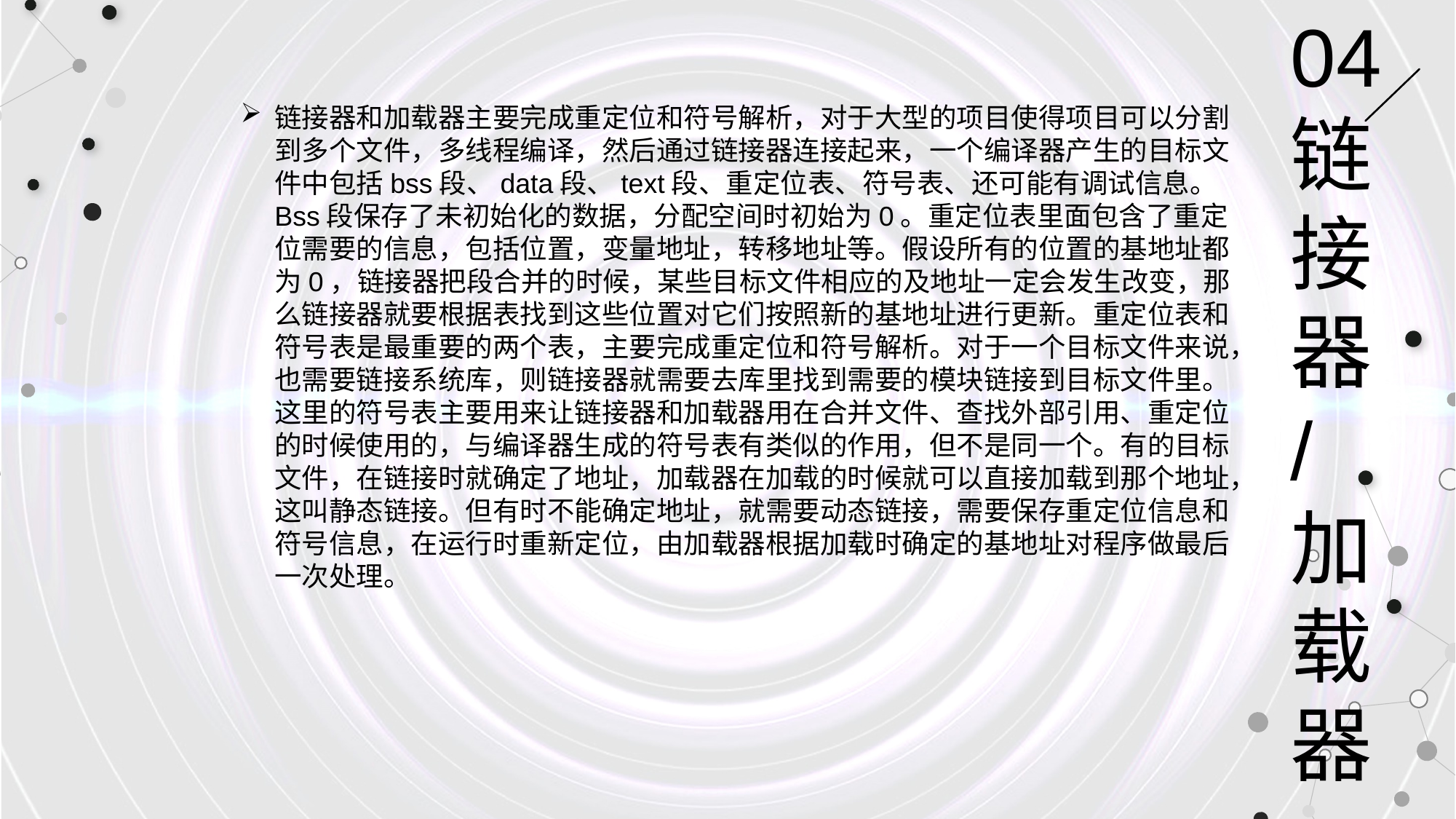

04
链接器/加载器

链接器和加载器主要完成重定位和符号解析，对于大型的项目使得项目可以分割到多个文件，多线程编译，然后通过链接器连接起来，一个编译器产生的目标文件中包括bss段、data段、text段、重定位表、符号表、还可能有调试信息。Bss段保存了未初始化的数据，分配空间时初始为0。重定位表里面包含了重定位需要的信息，包括位置，变量地址，转移地址等。假设所有的位置的基地址都为0，链接器把段合并的时候，某些目标文件相应的及地址一定会发生改变，那么链接器就要根据表找到这些位置对它们按照新的基地址进行更新。重定位表和符号表是最重要的两个表，主要完成重定位和符号解析。对于一个目标文件来说，也需要链接系统库，则链接器就需要去库里找到需要的模块链接到目标文件里。这里的符号表主要用来让链接器和加载器用在合并文件、查找外部引用、重定位的时候使用的，与编译器生成的符号表有类似的作用，但不是同一个。有的目标文件，在链接时就确定了地址，加载器在加载的时候就可以直接加载到那个地址，这叫静态链接。但有时不能确定地址，就需要动态链接，需要保存重定位信息和符号信息，在运行时重新定位，由加载器根据加载时确定的基地址对程序做最后一次处理。